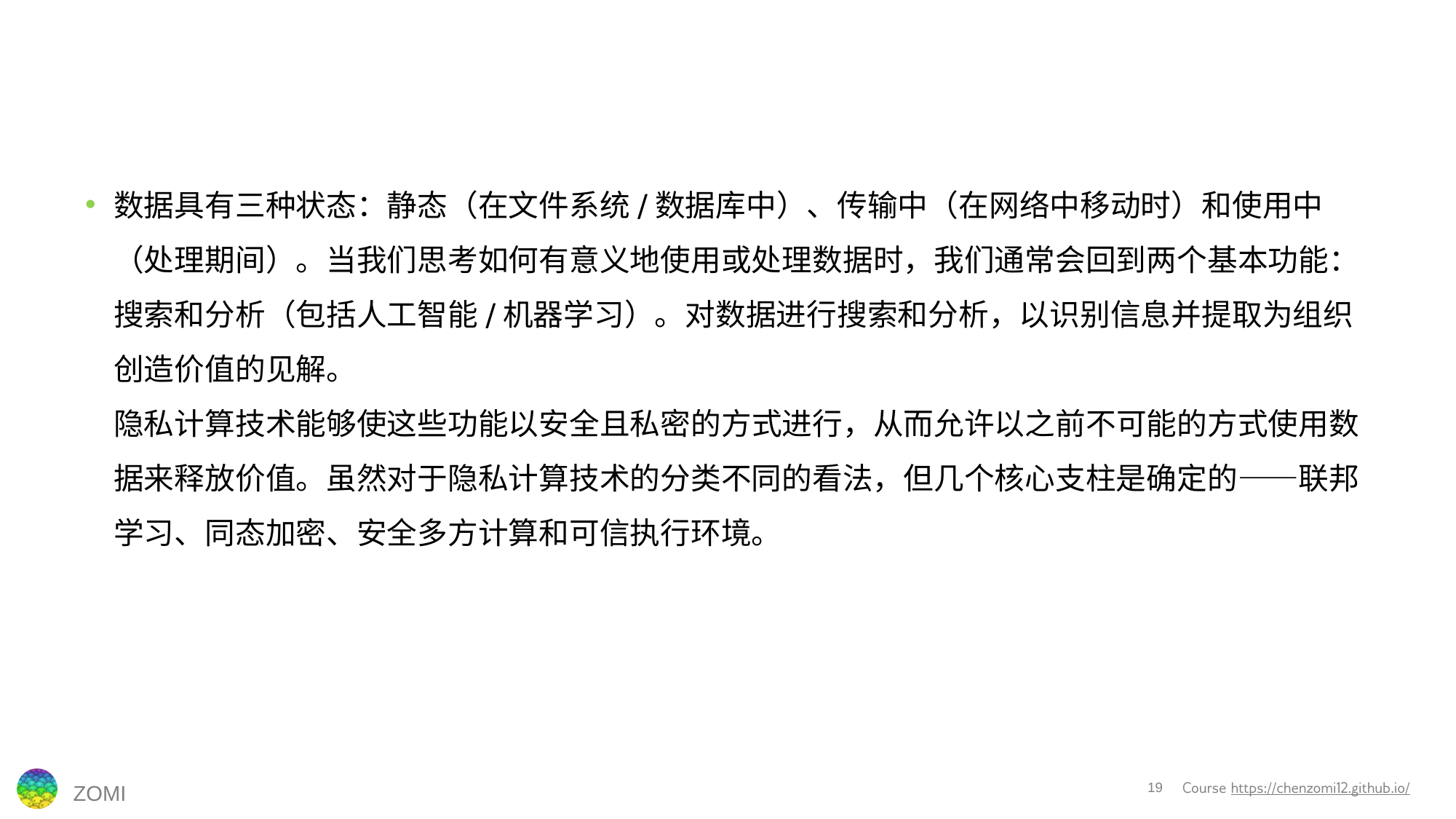

#
数据具有三种状态：静态（在文件系统/数据库中）、传输中（在网络中移动时）和使用中（处理期间）。当我们思考如何有意义地使用或处理数据时，我们通常会回到两个基本功能：搜索和分析（包括人工智能/机器学习）。对数据进行搜索和分析，以识别信息并提取为组织创造价值的见解。
隐私计算技术能够使这些功能以安全且私密的方式进行，从而允许以之前不可能的方式使用数据来释放价值。虽然对于隐私计算技术的分类不同的看法，但几个核心支柱是确定的——联邦学习、同态加密、安全多方计算和可信执行环境。